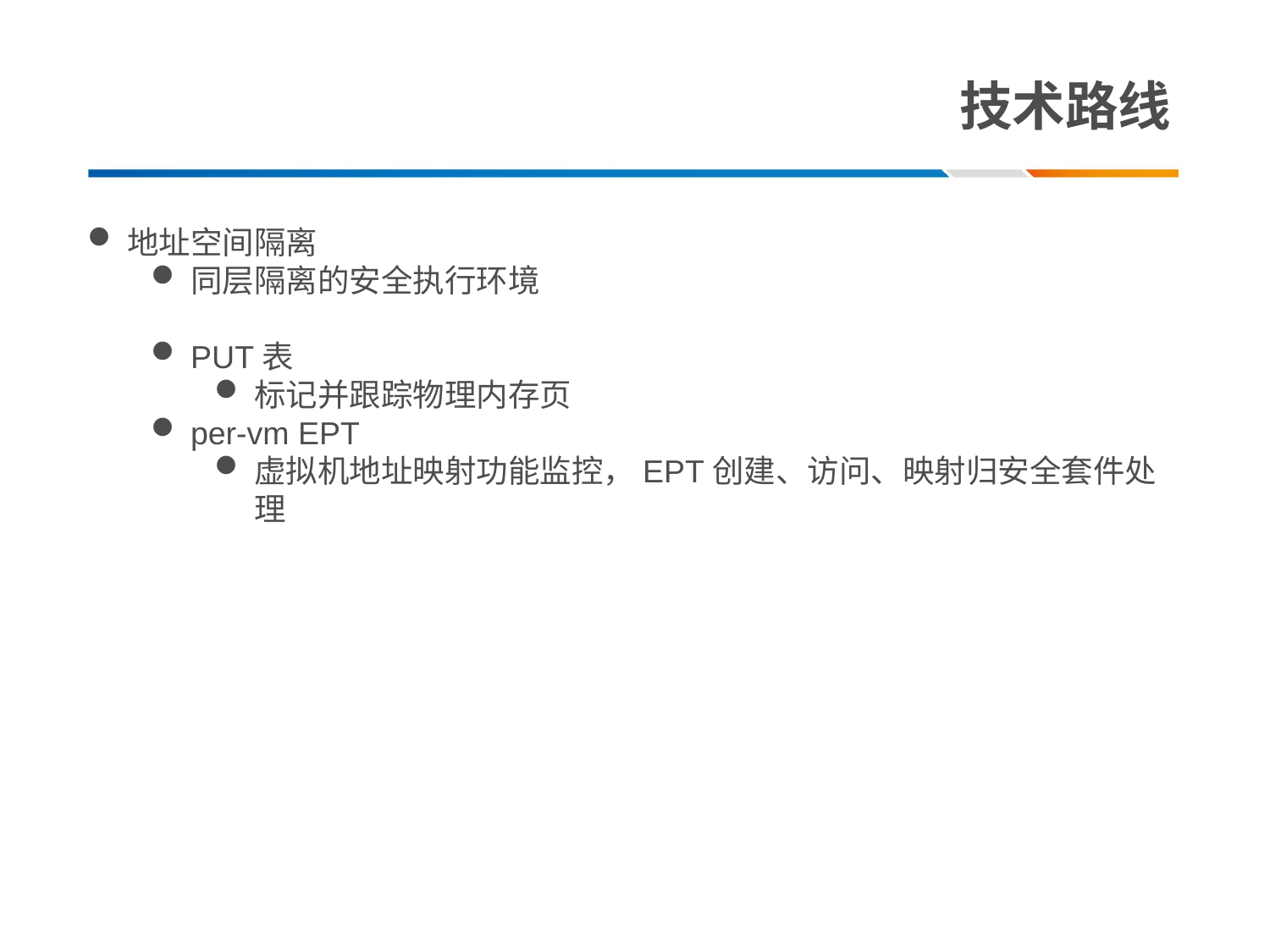

# 技术路线
地址空间隔离
同层隔离的安全执行环境

PUT表
标记并跟踪物理内存页
per-vm EPT
虚拟机地址映射功能监控，EPT创建、访问、映射归安全套件处理